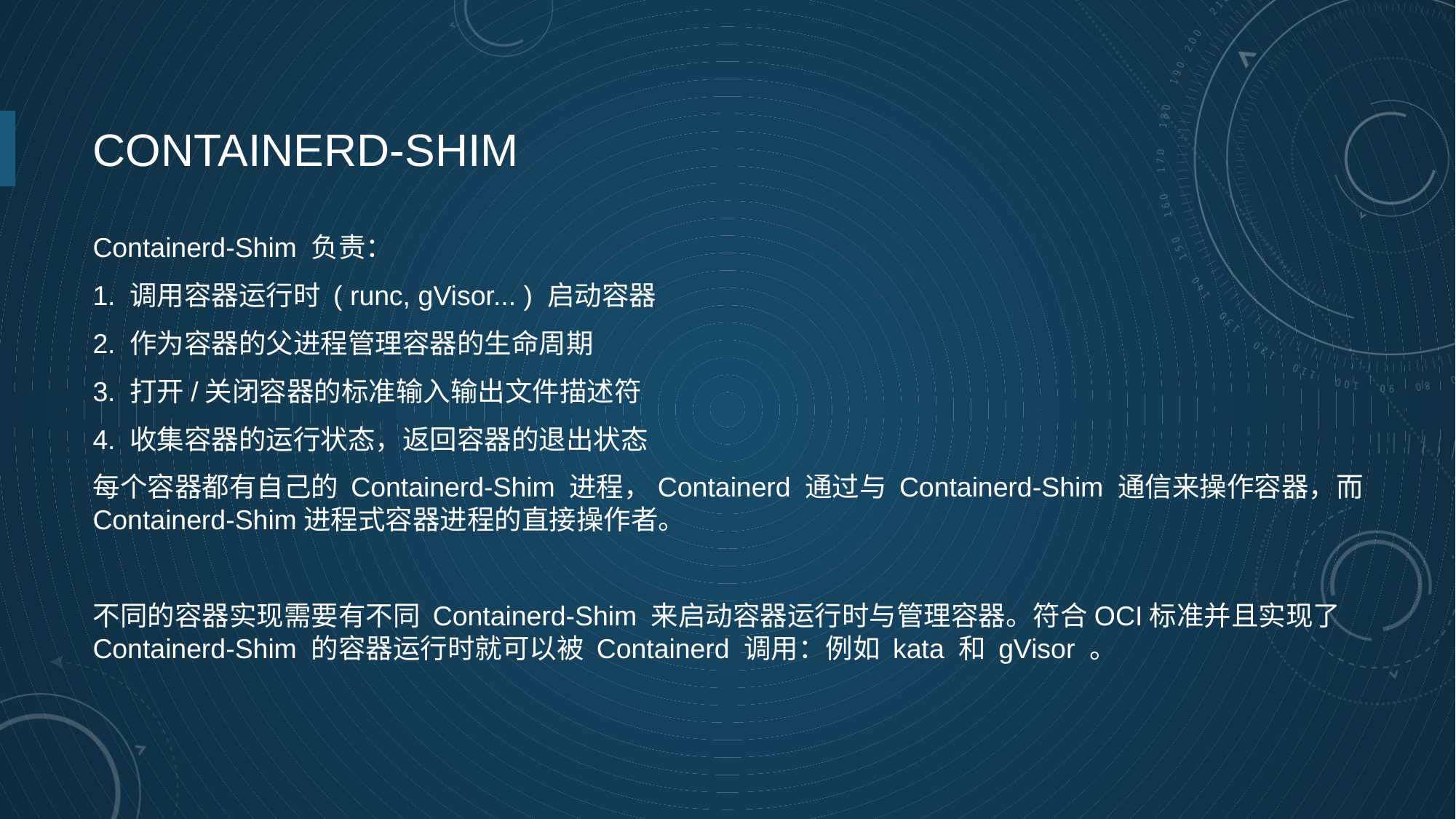

# Containerd-SHIM
Containerd-Shim 负责：
1. 调用容器运行时 ( runc, gVisor... ) 启动容器
2. 作为容器的父进程管理容器的生命周期
3. 打开/关闭容器的标准输入输出文件描述符
4. 收集容器的运行状态，返回容器的退出状态
每个容器都有自己的 Containerd-Shim 进程，Containerd 通过与 Containerd-Shim 通信来操作容器，而Containerd-Shim进程式容器进程的直接操作者。

不同的容器实现需要有不同 Containerd-Shim 来启动容器运行时与管理容器。符合OCI标准并且实现了Containerd-Shim 的容器运行时就可以被 Containerd 调用：例如 kata 和 gVisor 。